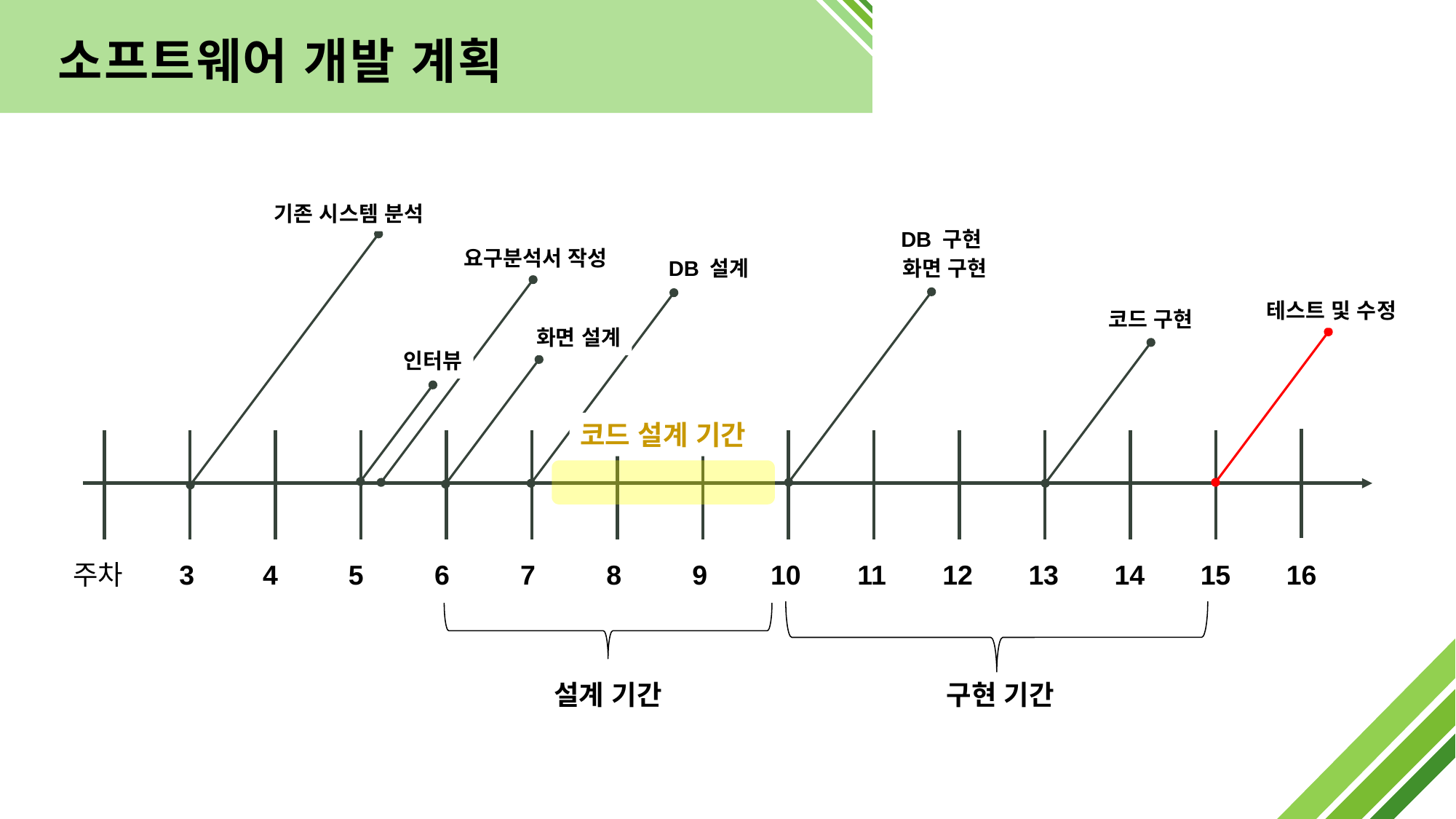

소프트웨어 개발 계획
기존 시스템 분석
DB 구현
요구분석서 작성
DB 설계
화면 구현
테스트 및 수정
코드 구현
화면 설계
인터뷰
코드 설계 기간

4
5
6
7
8
9
10
11
12
13
14
15
16
주차
3

설계 기간
구현 기간